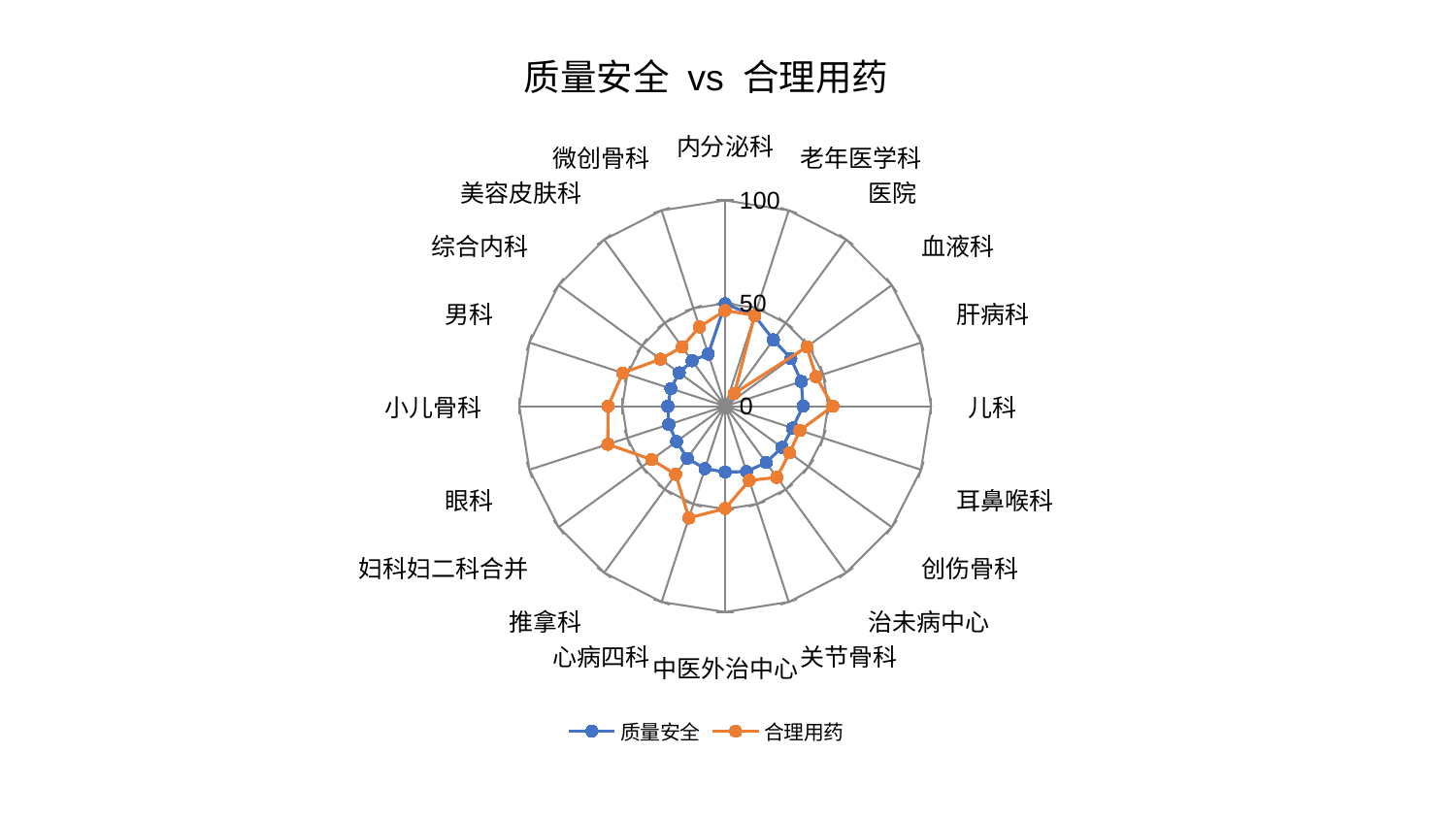

### Chart: 质量安全 vs 合理用药

| Category | 质量安全 | 合理用药 |
|---|---|---|
| 内分泌科 | 49.72041716273863 | 46.503616732911624 |
| 老年医学科 | 46.25811438047194 | 46.3754900227211 |
| 医院 | 39.85199954594994 | 7.64947604203341 |
| 血液科 | 39.4473834037763 | 49.07102423049366 |
| 肝病科 | 38.88668829670473 | 46.40603684897644 |
| 儿科 | 37.83761025009092 | 52.281983429252335 |
| 耳鼻喉科 | 34.407780911228 | 38.172325742098714 |
| 创伤骨科 | 34.09574102432743 | 38.628381141434694 |
| 治未病中心 | 33.83106580109044 | 42.747527264592804 |
| 关节骨科 | 33.45390866332135 | 37.950511516856096 |
| 中医外治中心 | 32.005092831329705 | 49.728153442262595 |
| 心病四科 | 31.879347633566244 | 57.093761165443 |
| 推拿科 | 31.318031828364877 | 40.93508003845468 |
| 妇科妇二科合并 | 29.200351012505593 | 44.168343314629446 |
| 眼科 | 28.842496210808825 | 59.92844856603648 |
| 小儿骨科 | 27.882708806858897 | 56.890563495950666 |
| 男科 | 27.728872812981507 | 52.33806059453395 |
| 综合内科 | 27.607800597418343 | 38.83955592381093 |
| 美容皮肤科 | 27.29776907779812 | 35.63405080964668 |
| 微创骨科 | 26.665360527104376 | 40.500982524002076 |
8